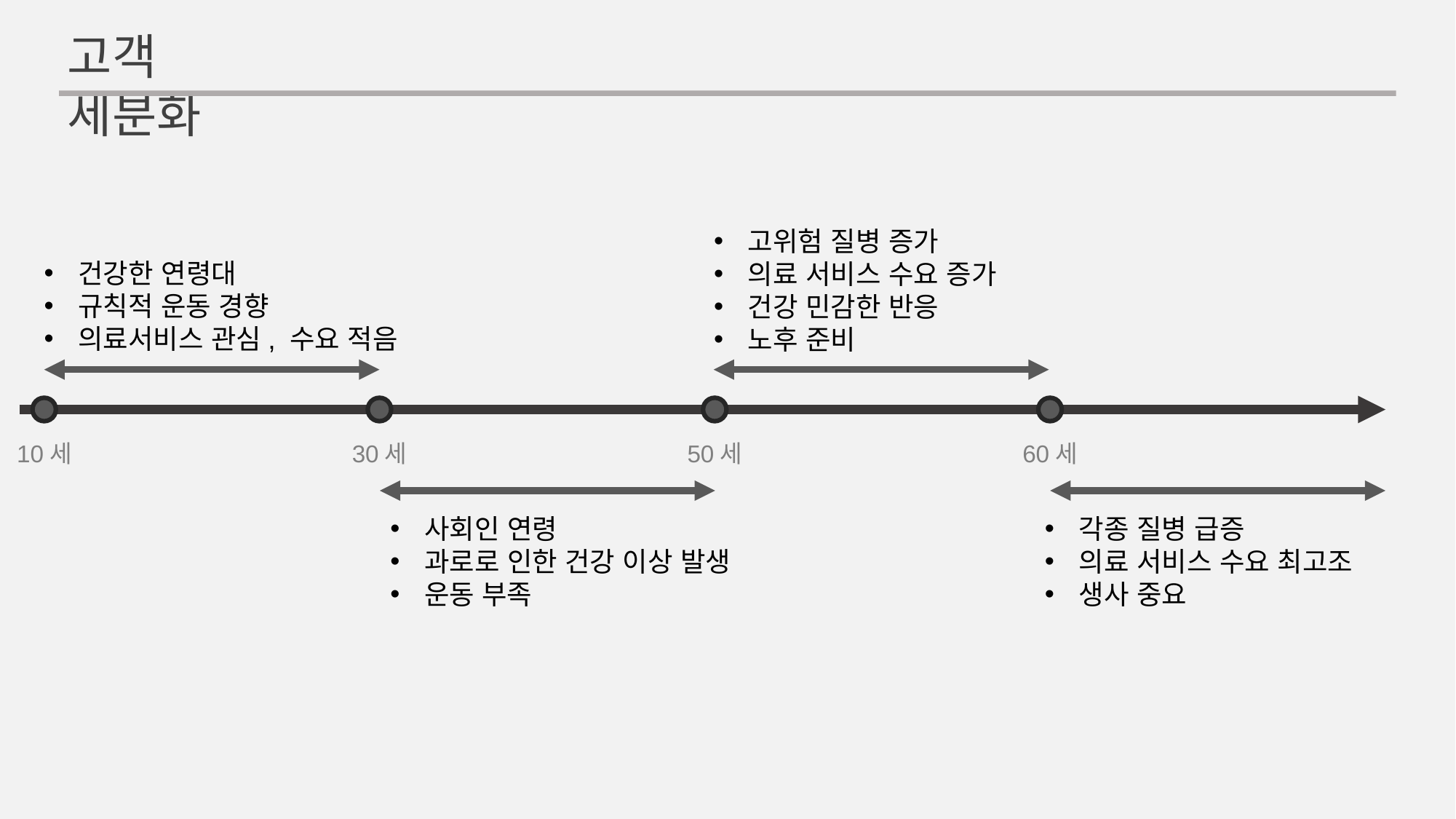

고객 세분화

고위험 질병 증가
의료 서비스 수요 증가
건강 민감한 반응
노후 준비
건강한 연령대
규칙적 운동 경향
의료서비스 관심, 수요 적음

10세
30세
50세
60세
사회인 연령
과로로 인한 건강 이상 발생
운동 부족
각종 질병 급증
의료 서비스 수요 최고조
생사 중요